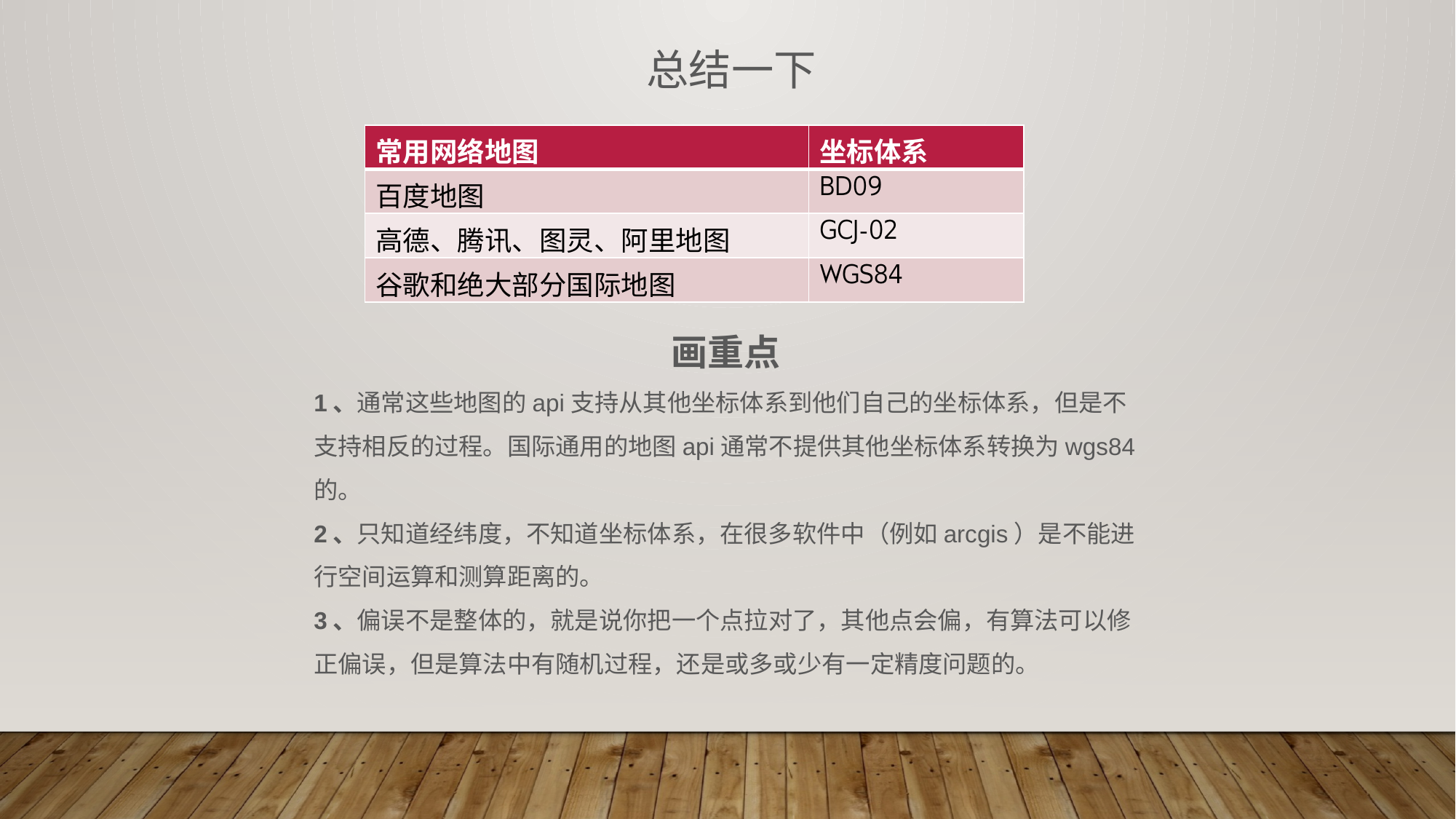

总结一下
| 常用网络地图 | 坐标体系 |
| --- | --- |
| 百度地图 | BD09 |
| 高德、腾讯、图灵、阿里地图 | GCJ-02 |
| 谷歌和绝大部分国际地图 | WGS84 |
画重点
1、通常这些地图的api支持从其他坐标体系到他们自己的坐标体系，但是不支持相反的过程。国际通用的地图api通常不提供其他坐标体系转换为wgs84的。
2、只知道经纬度，不知道坐标体系，在很多软件中（例如arcgis）是不能进行空间运算和测算距离的。
3、偏误不是整体的，就是说你把一个点拉对了，其他点会偏，有算法可以修正偏误，但是算法中有随机过程，还是或多或少有一定精度问题的。